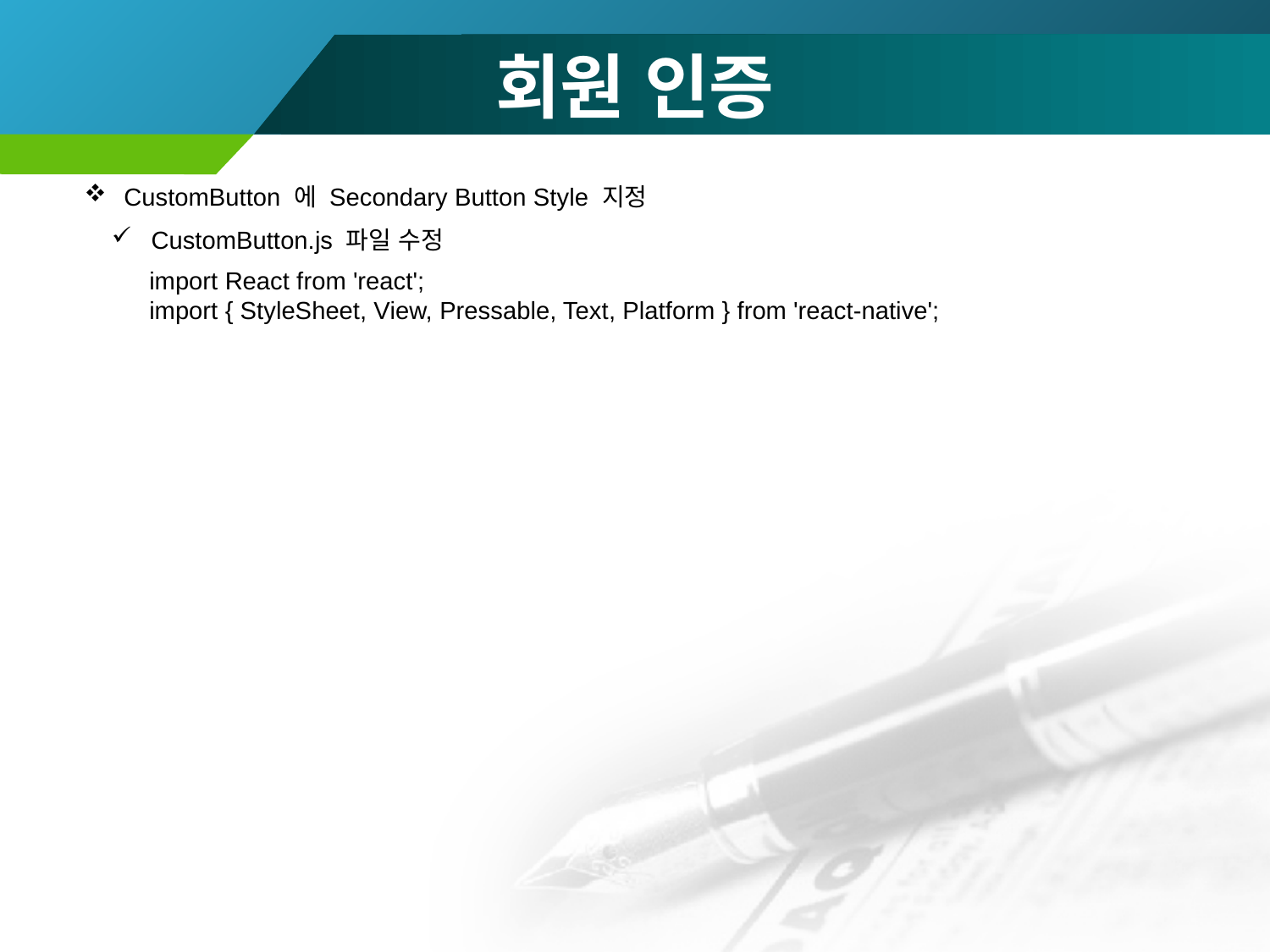

# 회원 인증
CustomButton 에 Secondary Button Style 지정
CustomButton.js 파일 수정
import React from 'react';
import { StyleSheet, View, Pressable, Text, Platform } from 'react-native';